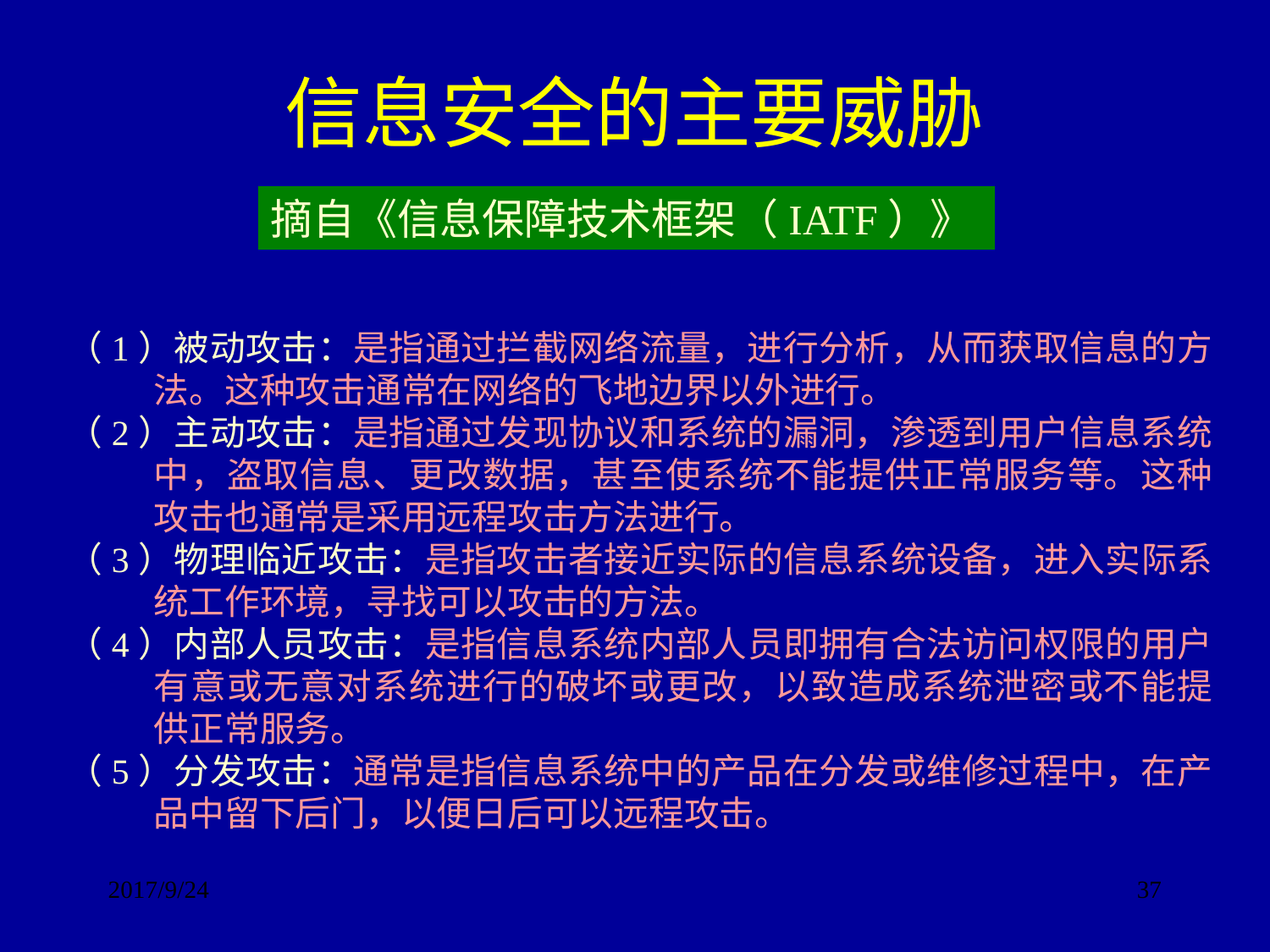

# 信息安全的主要威胁
摘自《信息保障技术框架（IATF）》
（1）被动攻击：是指通过拦截网络流量，进行分析，从而获取信息的方法。这种攻击通常在网络的飞地边界以外进行。
（2）主动攻击：是指通过发现协议和系统的漏洞，渗透到用户信息系统中，盗取信息、更改数据，甚至使系统不能提供正常服务等。这种攻击也通常是采用远程攻击方法进行。
（3）物理临近攻击：是指攻击者接近实际的信息系统设备，进入实际系统工作环境，寻找可以攻击的方法。
（4）内部人员攻击：是指信息系统内部人员即拥有合法访问权限的用户有意或无意对系统进行的破坏或更改，以致造成系统泄密或不能提供正常服务。
（5）分发攻击：通常是指信息系统中的产品在分发或维修过程中，在产品中留下后门，以便日后可以远程攻击。
2017/9/24
37